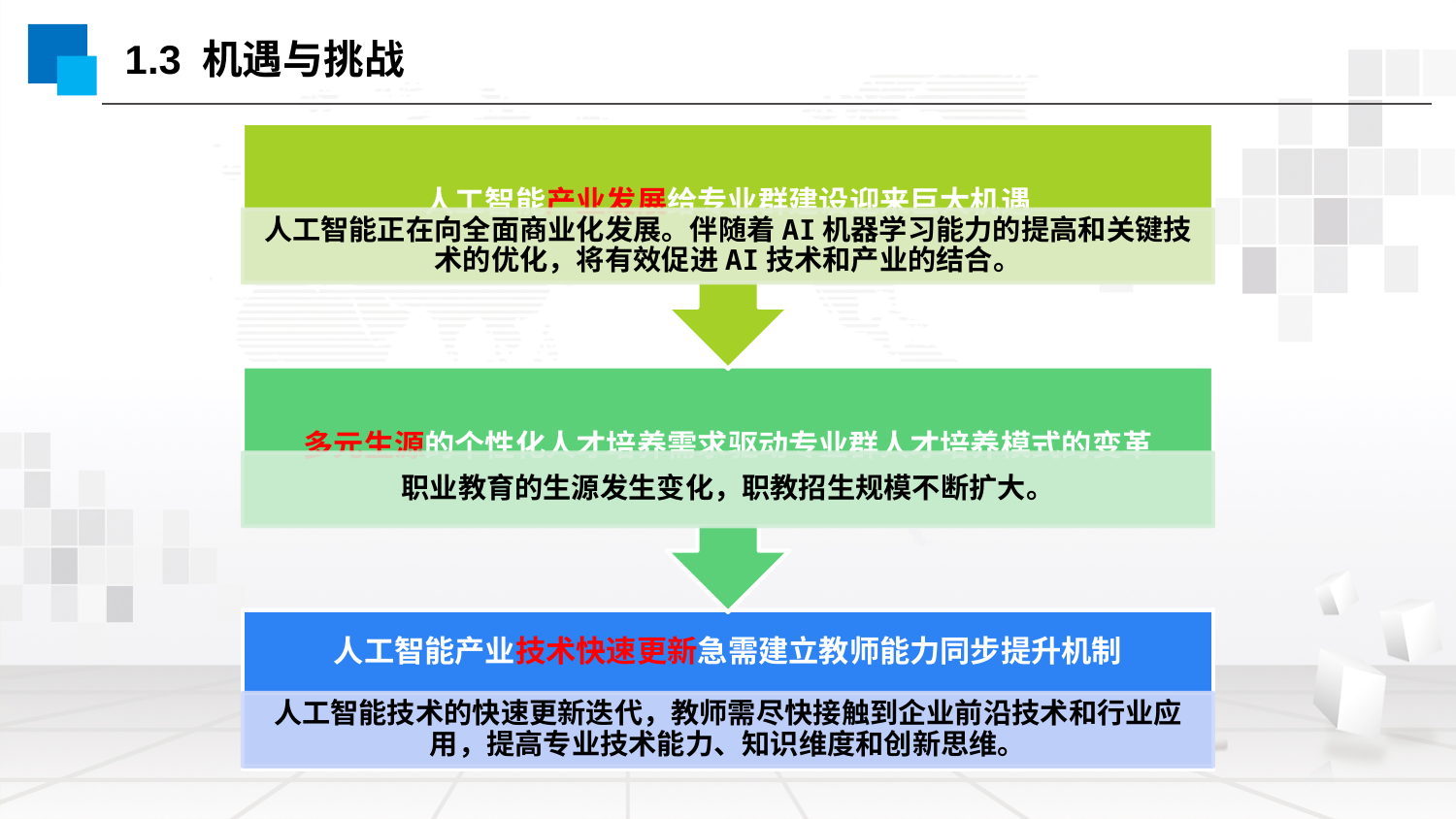

1.3 机遇与挑战
人工智能产业技术快速更新急需建立教师能力同步提升机制
人工智能技术的快速更新迭代，教师需尽快接触到企业前沿技术和行业应用，提高专业技术能力、知识维度和创新思维。
多元生源的个性化人才培养需求驱动专业群人才培养模式的变革
职业教育的生源发生变化，职教招生规模不断扩大。
人工智能产业发展给专业群建设迎来巨大机遇
人工智能正在向全面商业化发展。伴随着AI机器学习能力的提高和关键技术的优化，将有效促进AI技术和产业的结合。